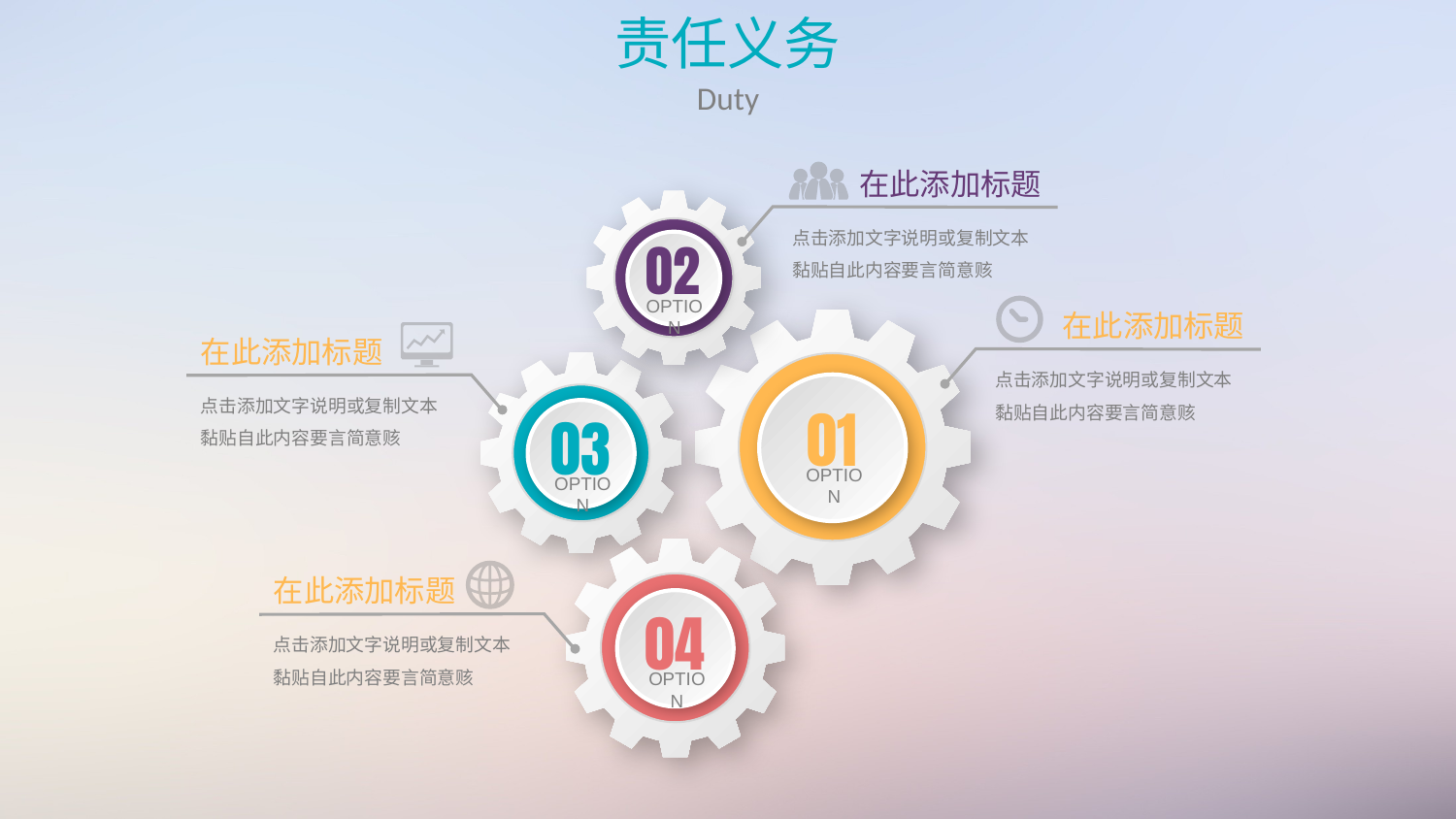

责任义务
Duty
在此添加标题

点击添加文字说明或复制文本黏贴自此内容要言简意赅

02
OPTION

在此添加标题

点击添加文字说明或复制文本黏贴自此内容要言简意赅

01
OPTION

在此添加标题

点击添加文字说明或复制文本黏贴自此内容要言简意赅

03
OPTION

04
OPTION

在此添加标题

点击添加文字说明或复制文本黏贴自此内容要言简意赅